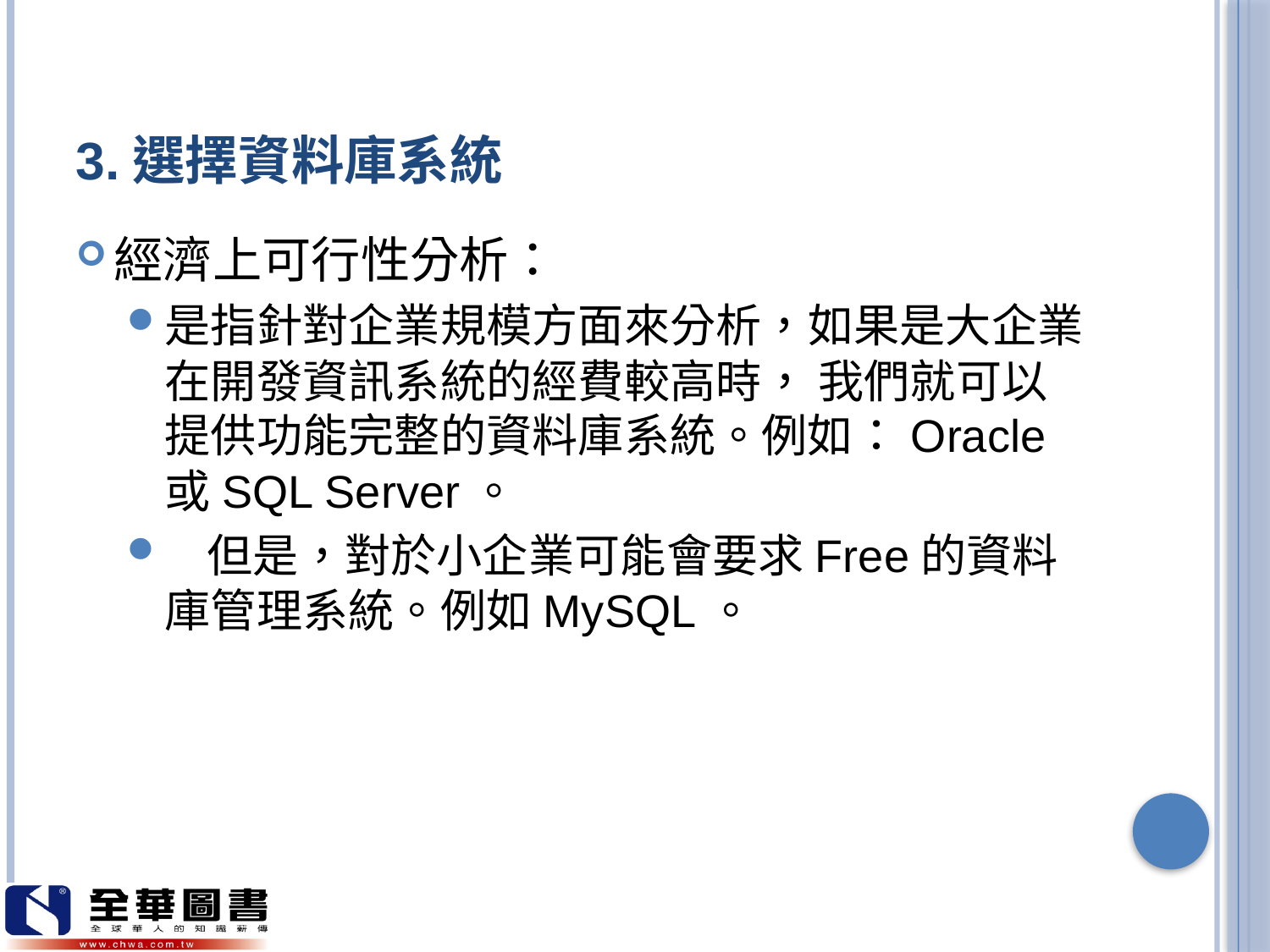

# 3.選擇資料庫系統
經濟上可行性分析：
是指針對企業規模方面來分析，如果是大企業在開發資訊系統的經費較高時， 我們就可以提供功能完整的資料庫系統。例如：Oracle 或SQL Server。
   但是，對於小企業可能會要求Free的資料庫管理系統。例如MySQL。